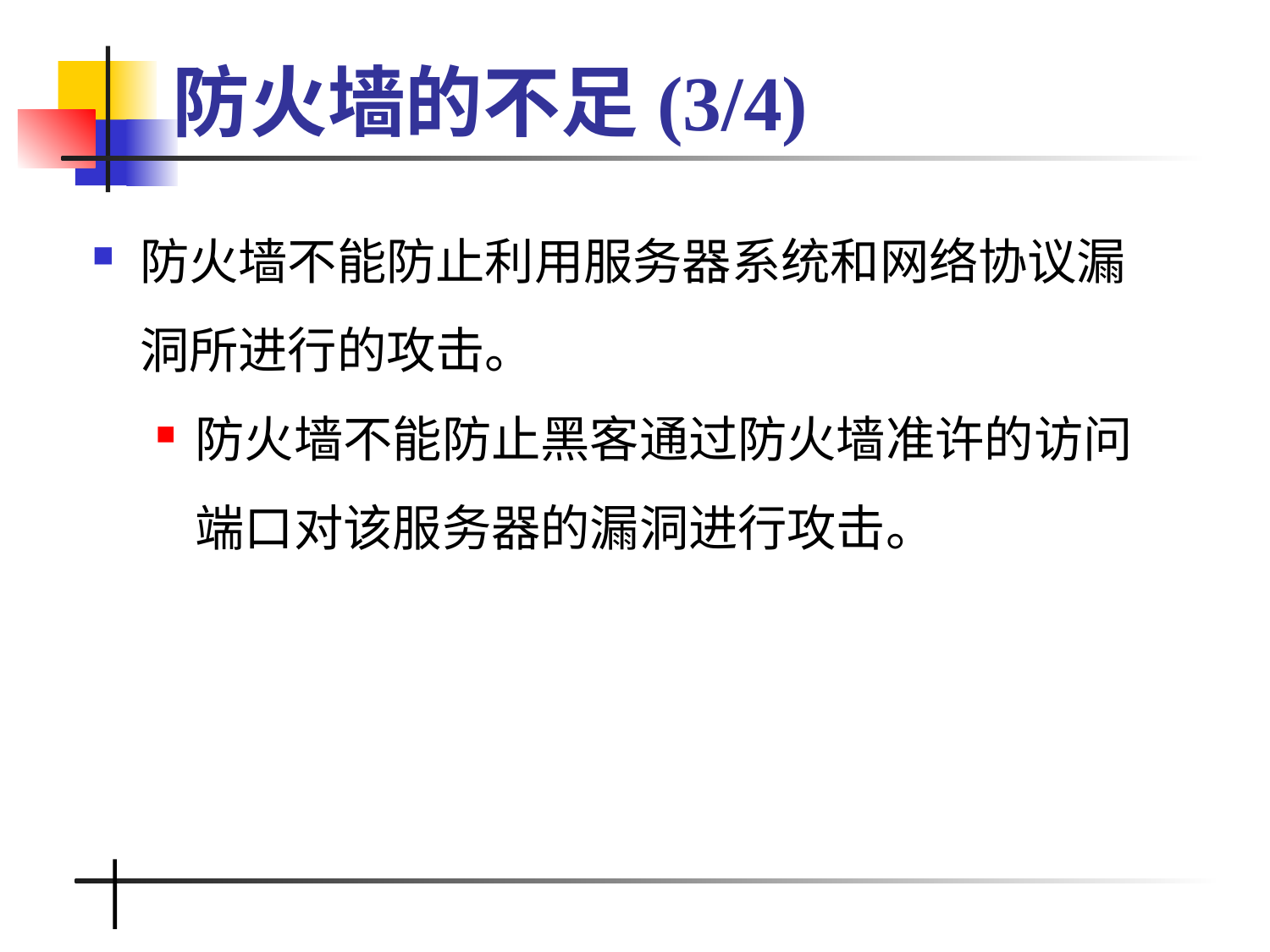

# 防火墙的不足(3/4)
防火墙不能防止利用服务器系统和网络协议漏洞所进行的攻击。
防火墙不能防止黑客通过防火墙准许的访问端口对该服务器的漏洞进行攻击。